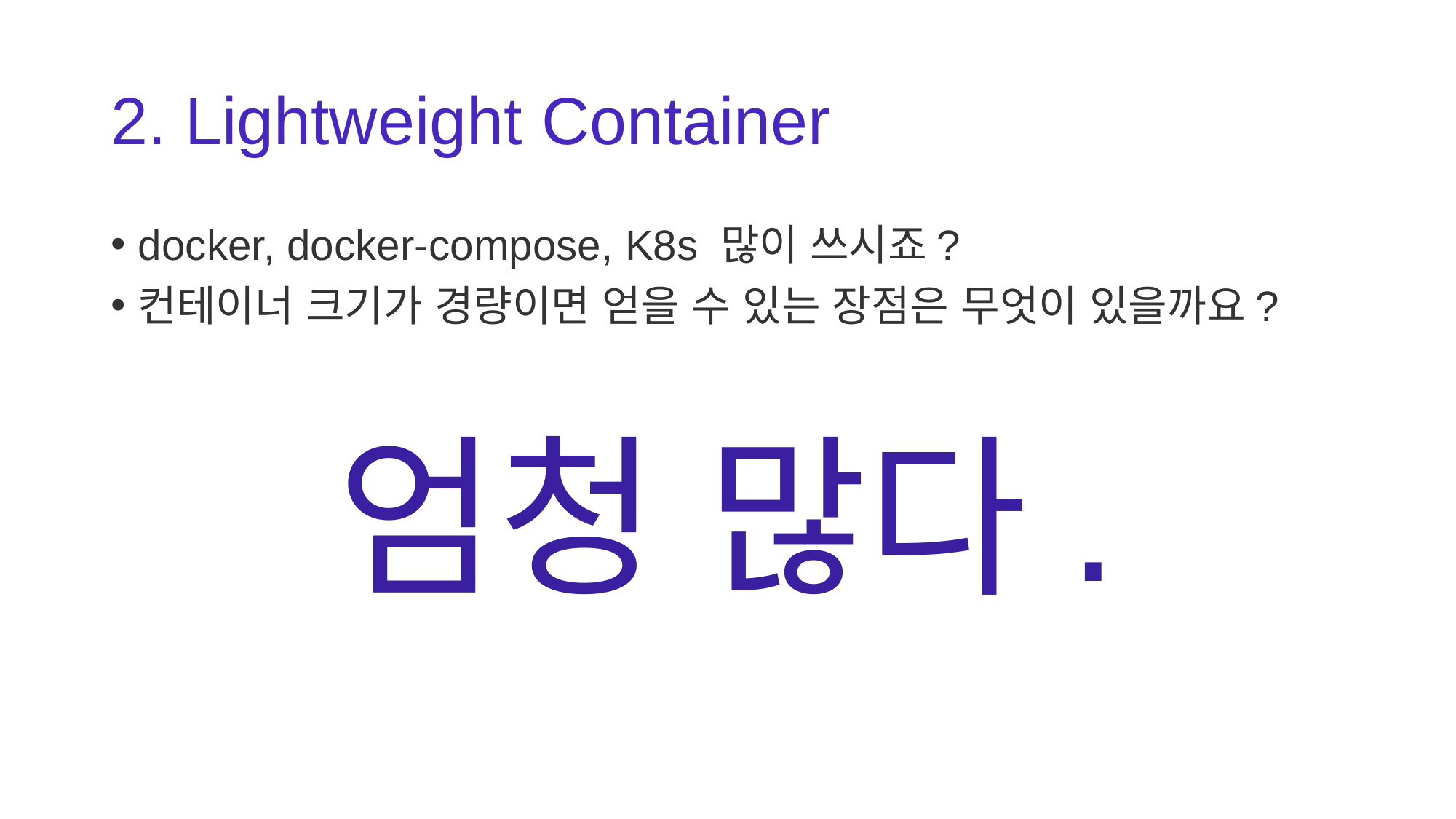

# 2. Lightweight Container
docker, docker-compose, K8s 많이 쓰시죠?
컨테이너 크기가 경량이면 얻을 수 있는 장점은 무엇이 있을까요?
엄청 많다.